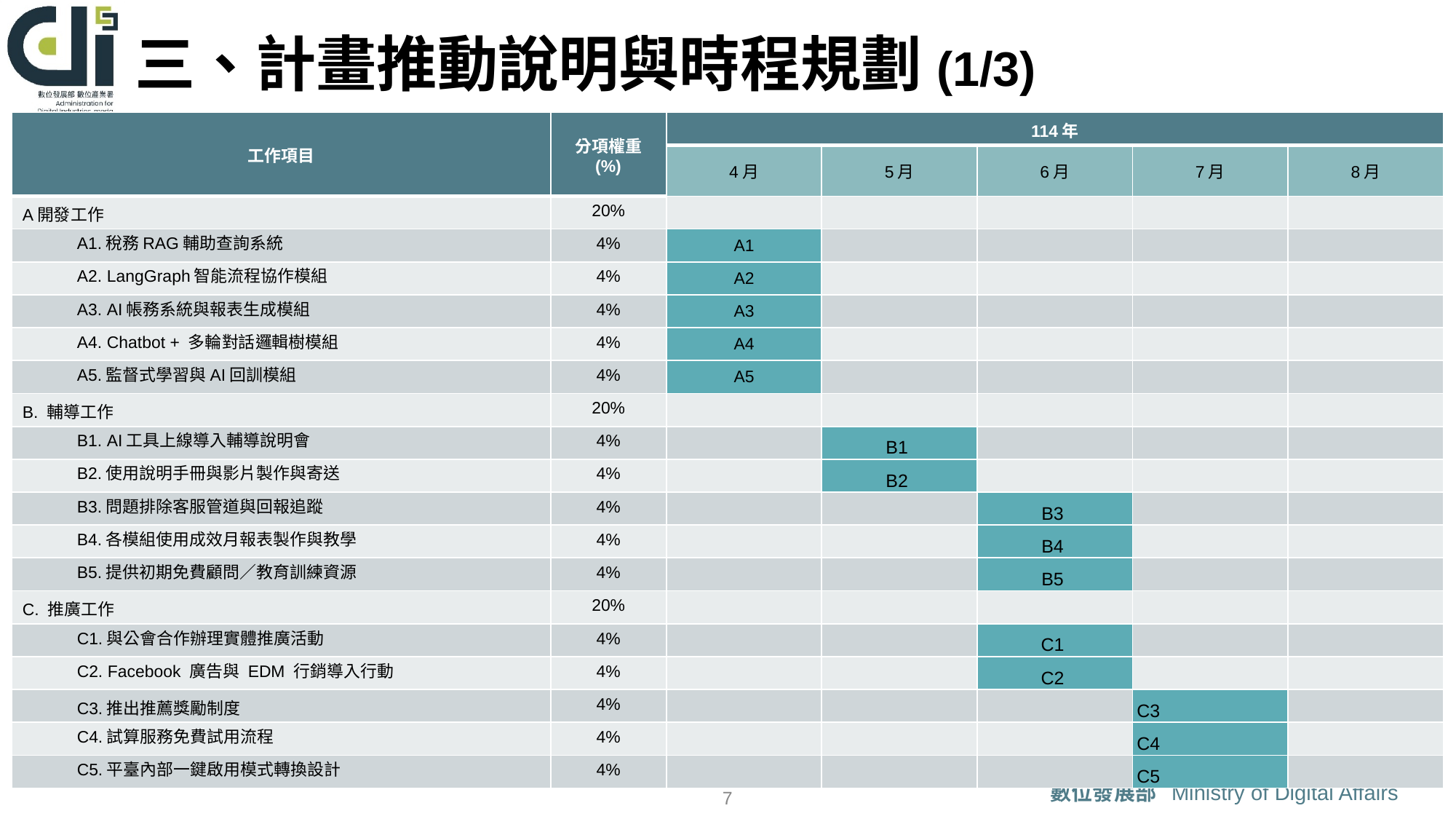

# 三、計畫推動說明與時程規劃(1/3)
| 工作項目 | 分項權重 (%) | 114年 |  |  |  |  |
| --- | --- | --- | --- | --- | --- | --- |
|  |  | 4月 | 5月 | 6月 | 7月 | 8月 |
| A開發工作 | 20% |  |  |  |  |  |
| A1.稅務RAG輔助查詢系統 | 4% | A1 |  |  |  |  |
| A2. LangGraph智能流程協作模組 | 4% | A2 |  |  |  |  |
| A3. AI帳務系統與報表生成模組 | 4% | A3 |  |  |  |  |
| A4. Chatbot + 多輪對話邏輯樹模組 | 4% | A4 |  |  |  |  |
| A5.監督式學習與AI回訓模組 | 4% | A5 |  |  |  |  |
| B. 輔導工作 | 20% |  |  |  |  |  |
| B1. AI工具上線導入輔導說明會 | 4% |  | B1 |  |  |  |
| B2.使用說明手冊與影片製作與寄送 | 4% |  | B2 |  |  |  |
| B3.問題排除客服管道與回報追蹤 | 4% |  |  | B3 |  |  |
| B4.各模組使用成效月報表製作與教學 | 4% |  |  | B4 |  |  |
| B5.提供初期免費顧問／教育訓練資源 | 4% |  |  | B5 |  |  |
| C. 推廣工作 | 20% |  |  |  |  |  |
| C1.與公會合作辦理實體推廣活動 | 4% |  |  | C1 |  |  |
| C2. Facebook 廣告與 EDM 行銷導入行動 | 4% |  |  | C2 |  |  |
| C3.推出推薦獎勵制度 | 4% |  |  |  | C3 |  |
| C4.試算服務免費試用流程 | 4% |  |  |  | C4 |  |
| C5.平臺內部一鍵啟用模式轉換設計 | 4% |  |  |  | C5 |  |
※得依實際需求增列工作項目，分項權重已有固定比例規範，不得異動。
7